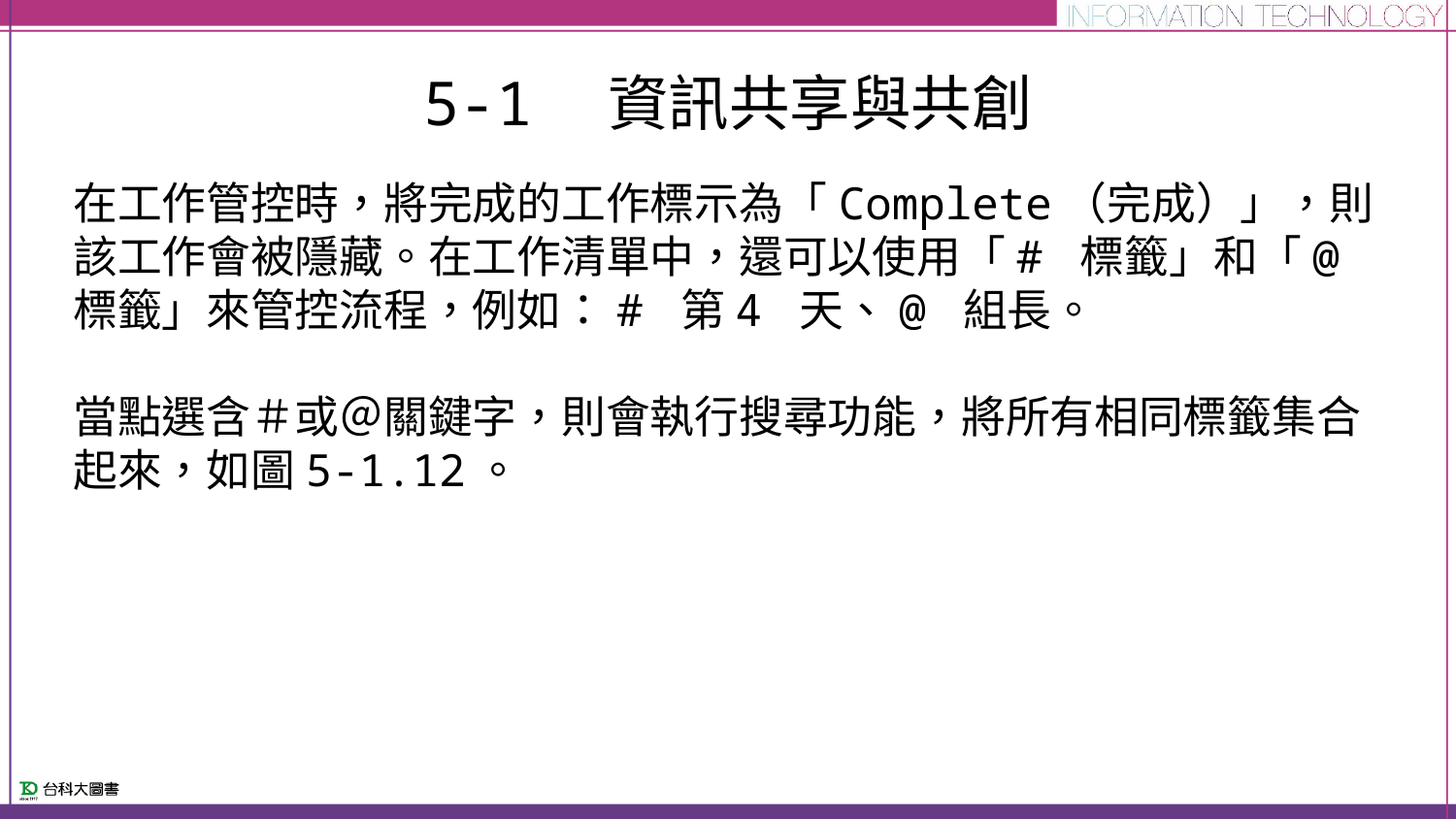

# 5-1　資訊共享與共創
在工作管控時，將完成的工作標示為「Complete（完成）」，則該工作會被隱藏。在工作清單中，還可以使用「# 標籤」和「@ 標籤」來管控流程，例如：# 第4 天、@ 組長。

當點選含＃或＠關鍵字，則會執行搜尋功能，將所有相同標籤集合起來，如圖5-1.12。